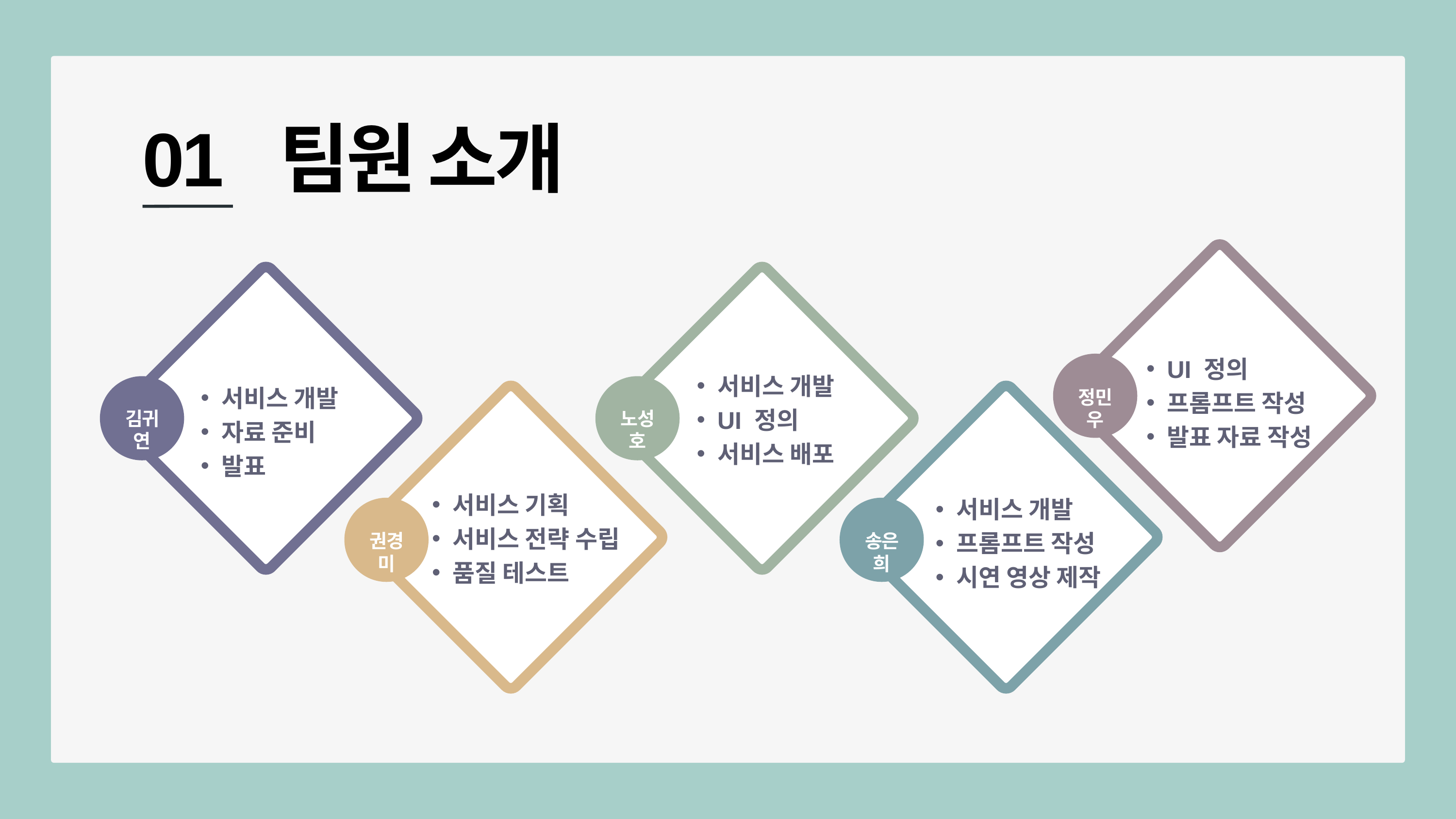

01  팀원 소개

UI 정의
프롬프트 작성
발표 자료 작성

서비스 개발
UI 정의
서비스 배포

서비스 개발
자료 준비
발표

정민우
김귀연
노성호
서비스 기획
서비스 전략 수립
품질 테스트
서비스 개발
프롬프트 작성
시연 영상 제작

권경미
송은희